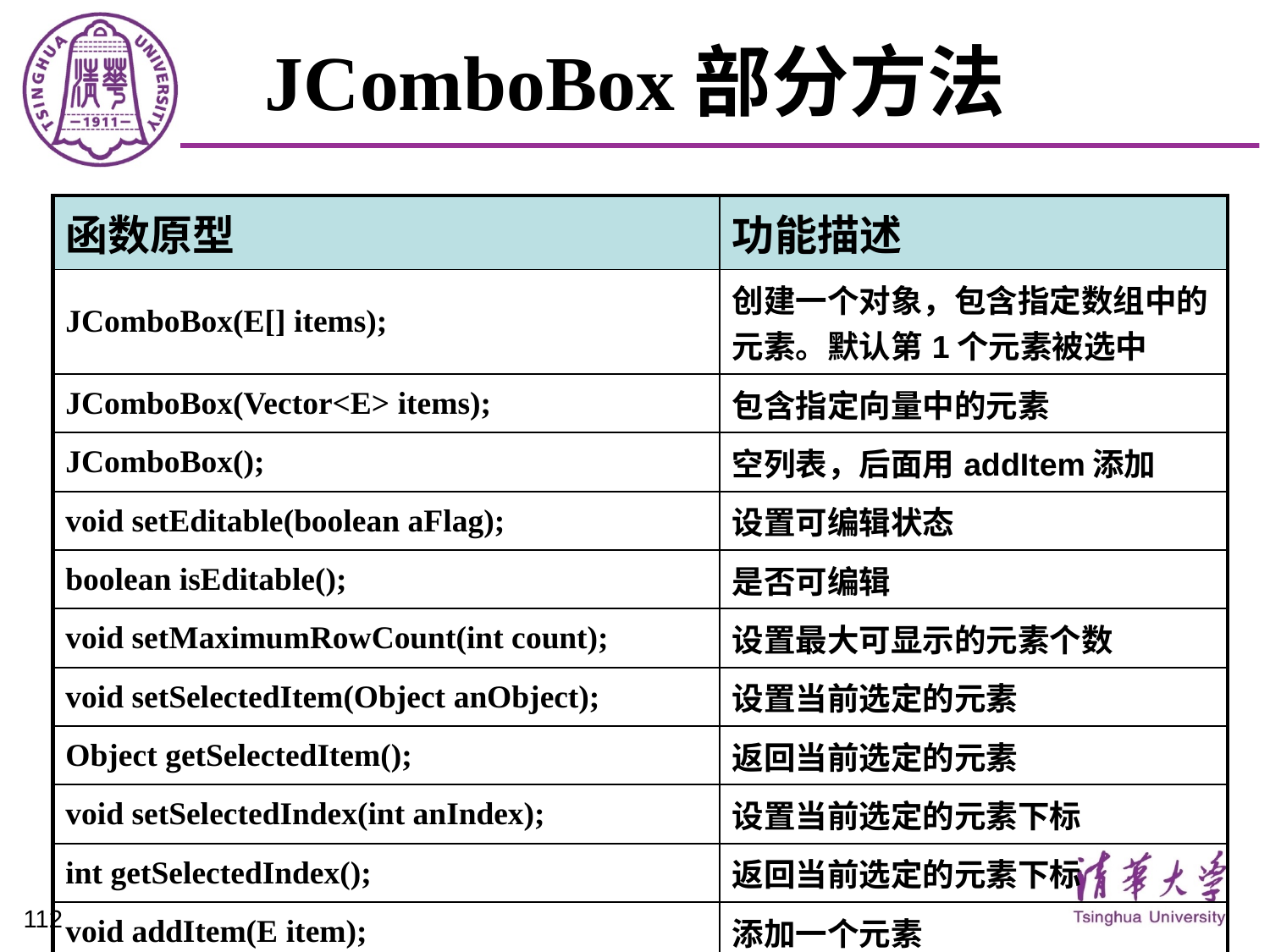

# JComboBox部分方法
| 函数原型 | 功能描述 |
| --- | --- |
| JComboBox(E[] items); | 创建一个对象，包含指定数组中的元素。默认第1个元素被选中 |
| JComboBox(Vector<E> items); | 包含指定向量中的元素 |
| JComboBox(); | 空列表，后面用addItem添加 |
| void setEditable(boolean aFlag); | 设置可编辑状态 |
| boolean isEditable(); | 是否可编辑 |
| void setMaximumRowCount(int count); | 设置最大可显示的元素个数 |
| void setSelectedItem(Object anObject); | 设置当前选定的元素 |
| Object getSelectedItem(); | 返回当前选定的元素 |
| void setSelectedIndex(int anIndex); | 设置当前选定的元素下标 |
| int getSelectedIndex(); | 返回当前选定的元素下标 |
| void addItem(E item); | 添加一个元素 |
112